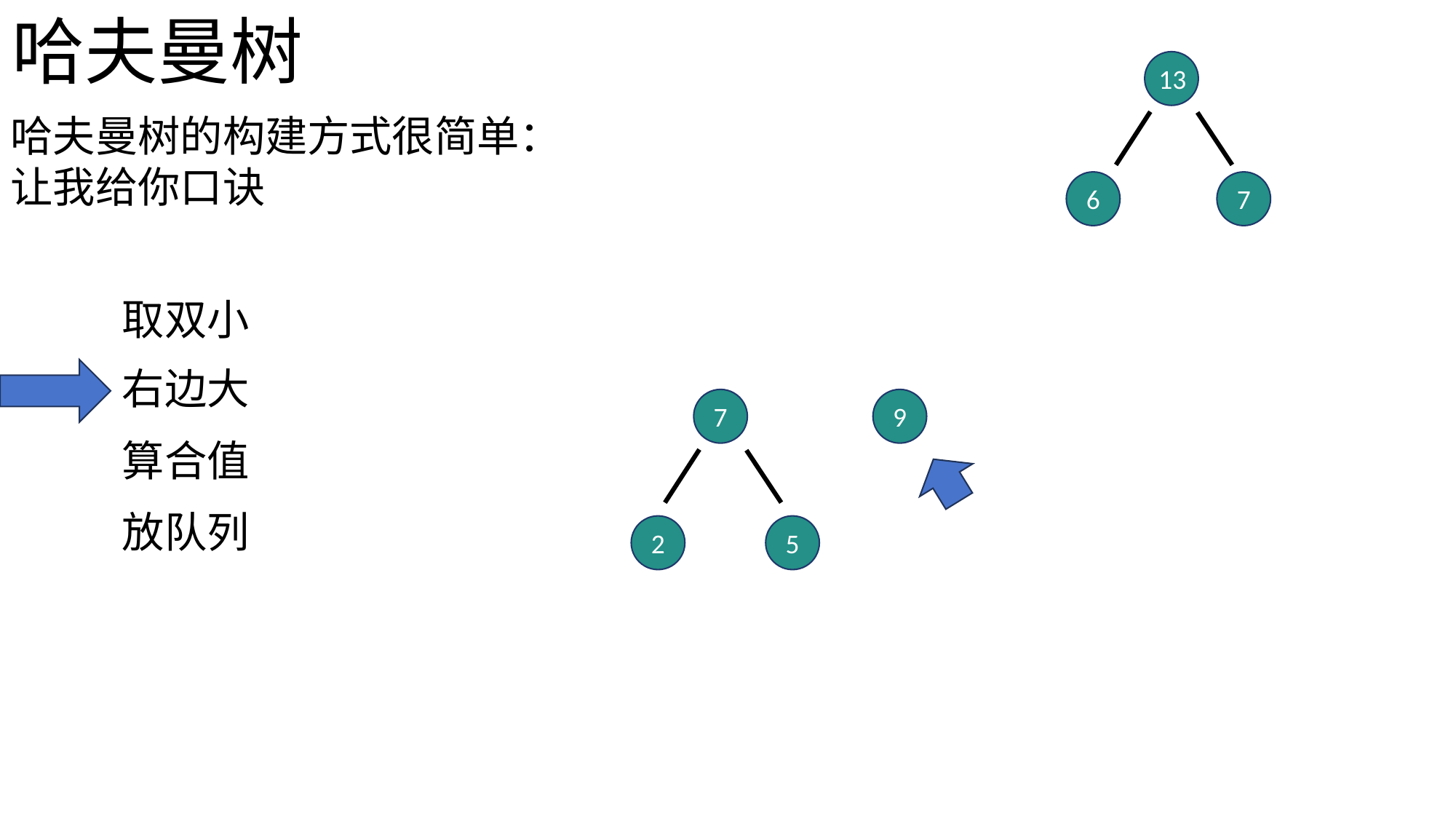

哈夫曼树

13
哈夫曼树的构建方式很简单：让我给你口诀
6
7
取双小
右边大

7
9
算合值

放队列
2
5